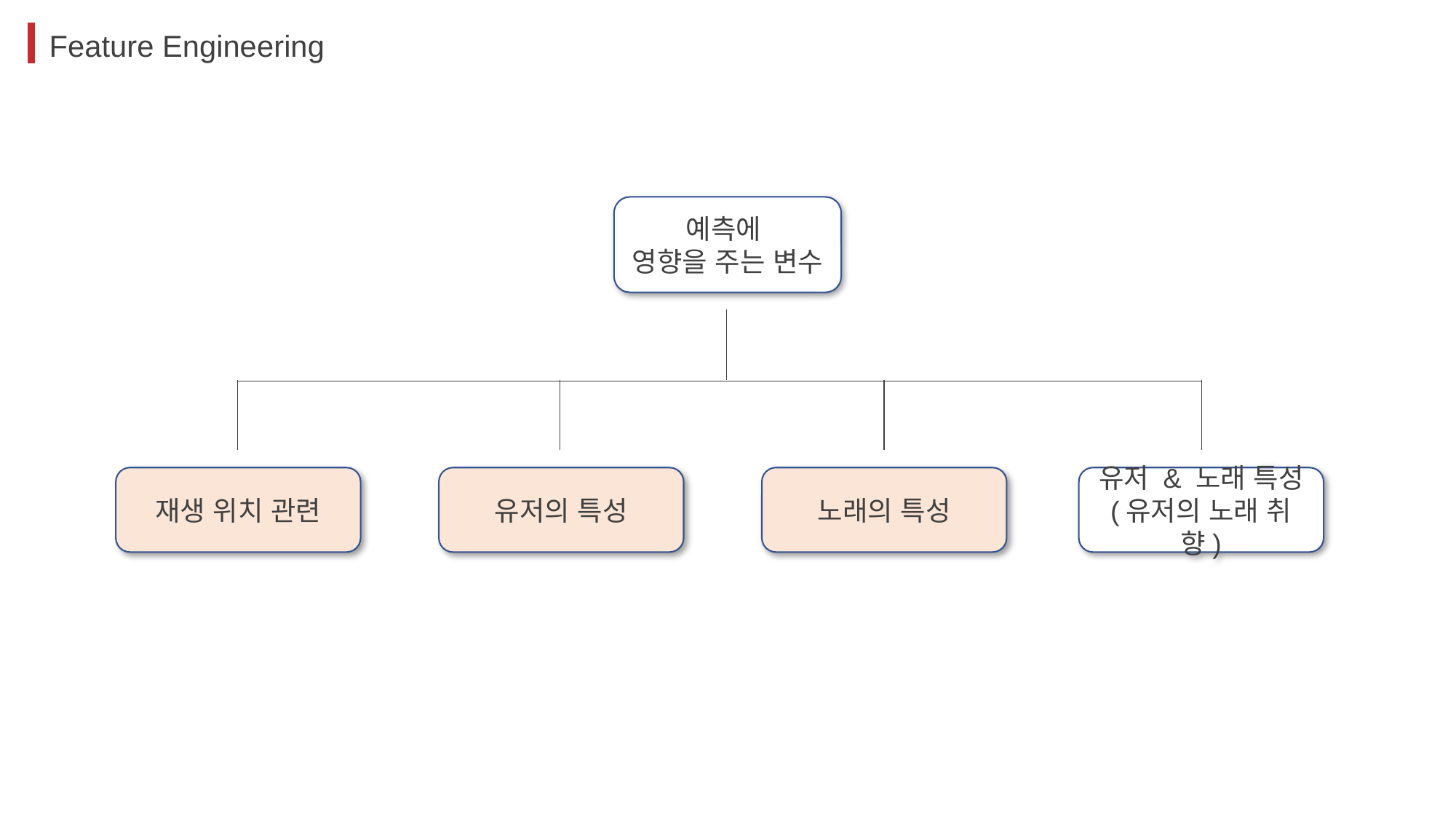

Feature Engineering
예측에
영향을 주는 변수
재생 위치 관련
유저의 특성
노래의 특성
유저 & 노래 특성
(유저의 노래 취향)